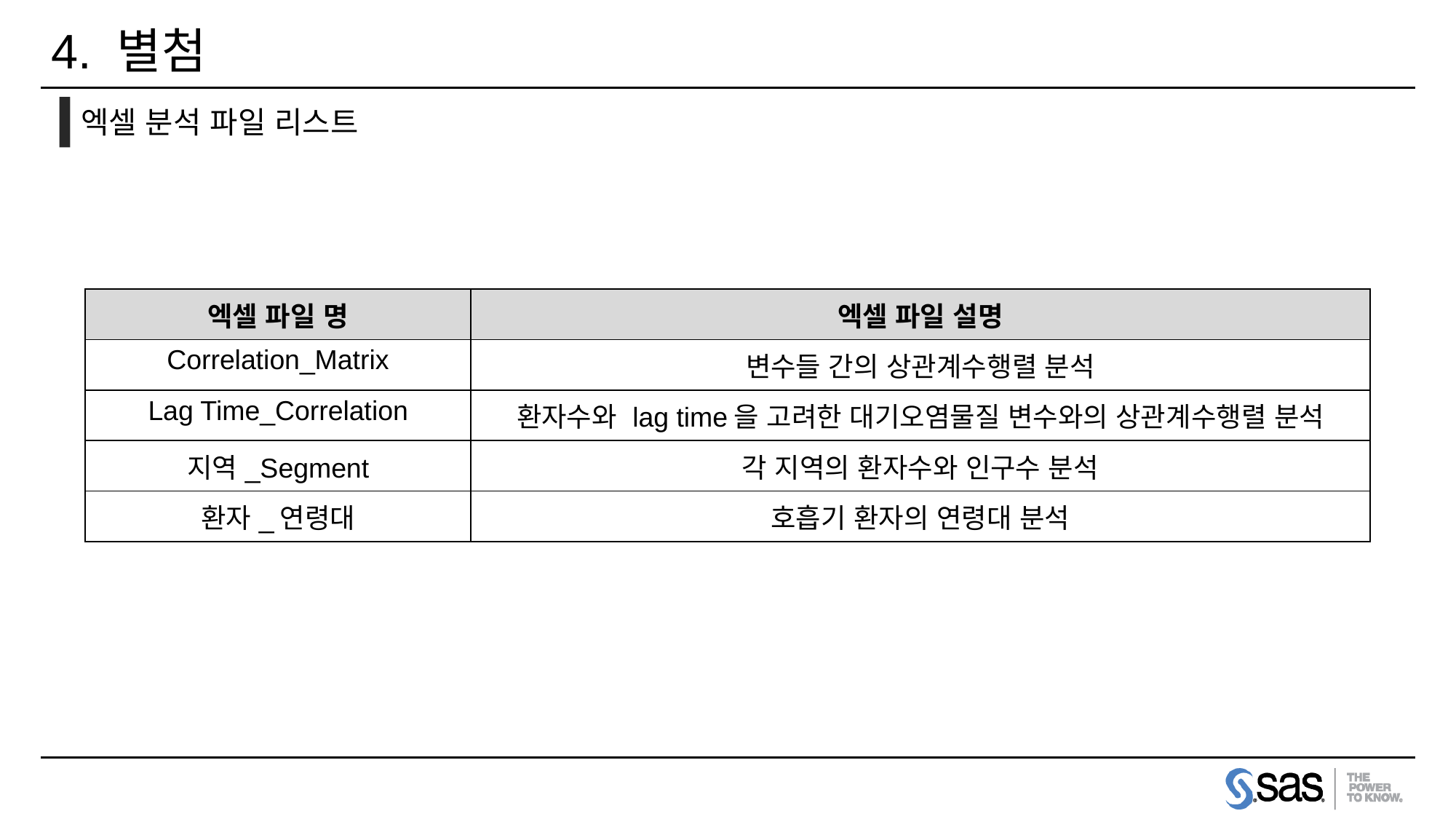

# 4. 별첨

엑셀 분석 파일 리스트
| 엑셀 파일 명 | 엑셀 파일 설명 |
| --- | --- |
| Correlation\_Matrix | 변수들 간의 상관계수행렬 분석 |
| Lag Time\_Correlation | 환자수와 lag time을 고려한 대기오염물질 변수와의 상관계수행렬 분석 |
| 지역\_Segment | 각 지역의 환자수와 인구수 분석 |
| 환자\_연령대 | 호흡기 환자의 연령대 분석 |